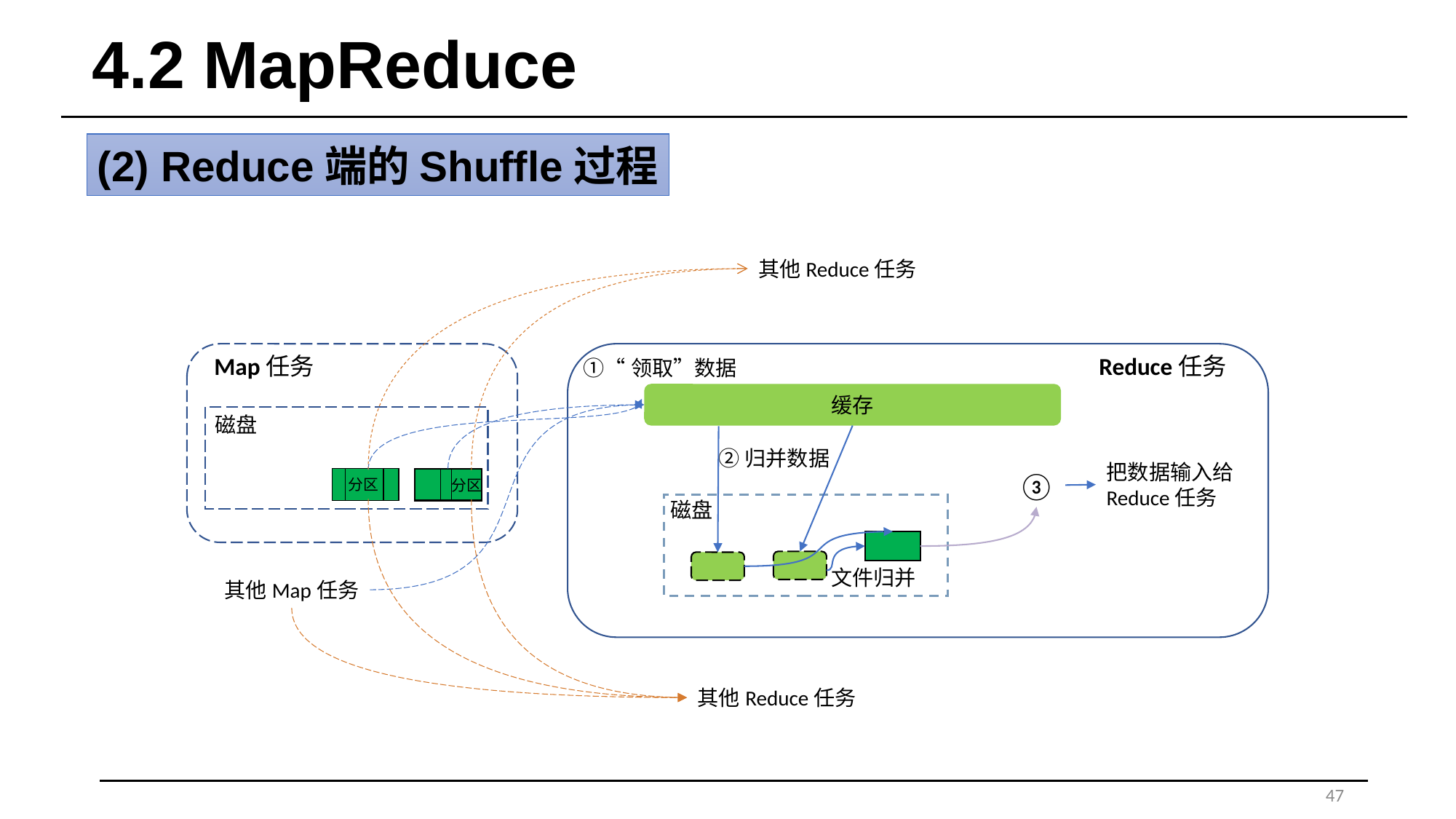

# 4.2 MapReduce
(2) Reduce端的Shuffle过程
其他Reduce任务

Map任务
Reduce任务
①“领取”数据
缓存
磁盘
②归并数据
把数据输入给
Reduce任务
③
分区
分区
磁盘

文件归并
其他Map任务
其他Reduce任务
47